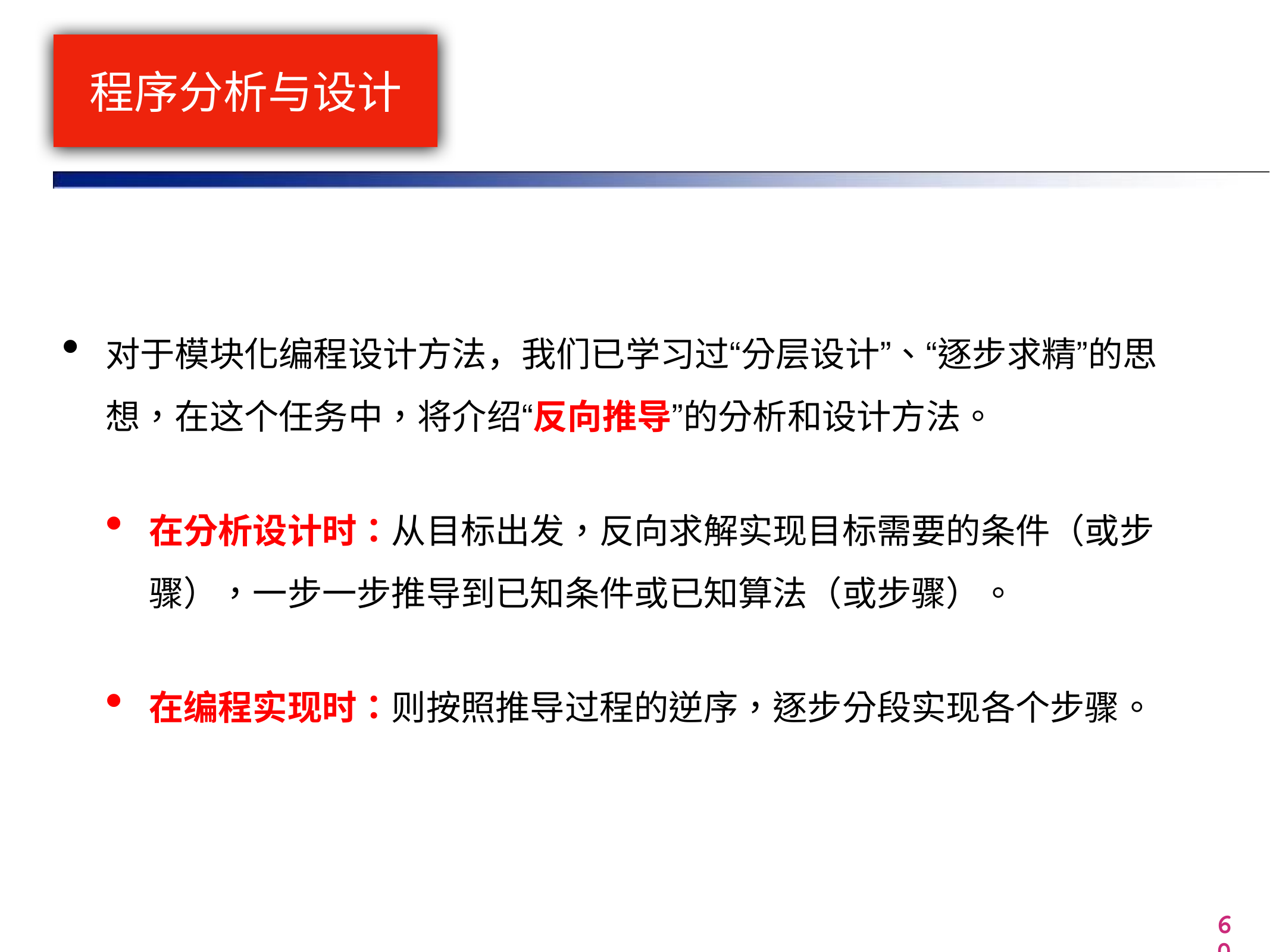

# 程序分析与设计
对于模块化编程设计方法，我们已学习过“分层设计”、“逐步求精”的思想，在这个任务中，将介绍“反向推导”的分析和设计方法。
在分析设计时：从目标出发，反向求解实现目标需要的条件（或步骤），一步一步推导到已知条件或已知算法（或步骤）。
在编程实现时：则按照推导过程的逆序，逐步分段实现各个步骤。
60